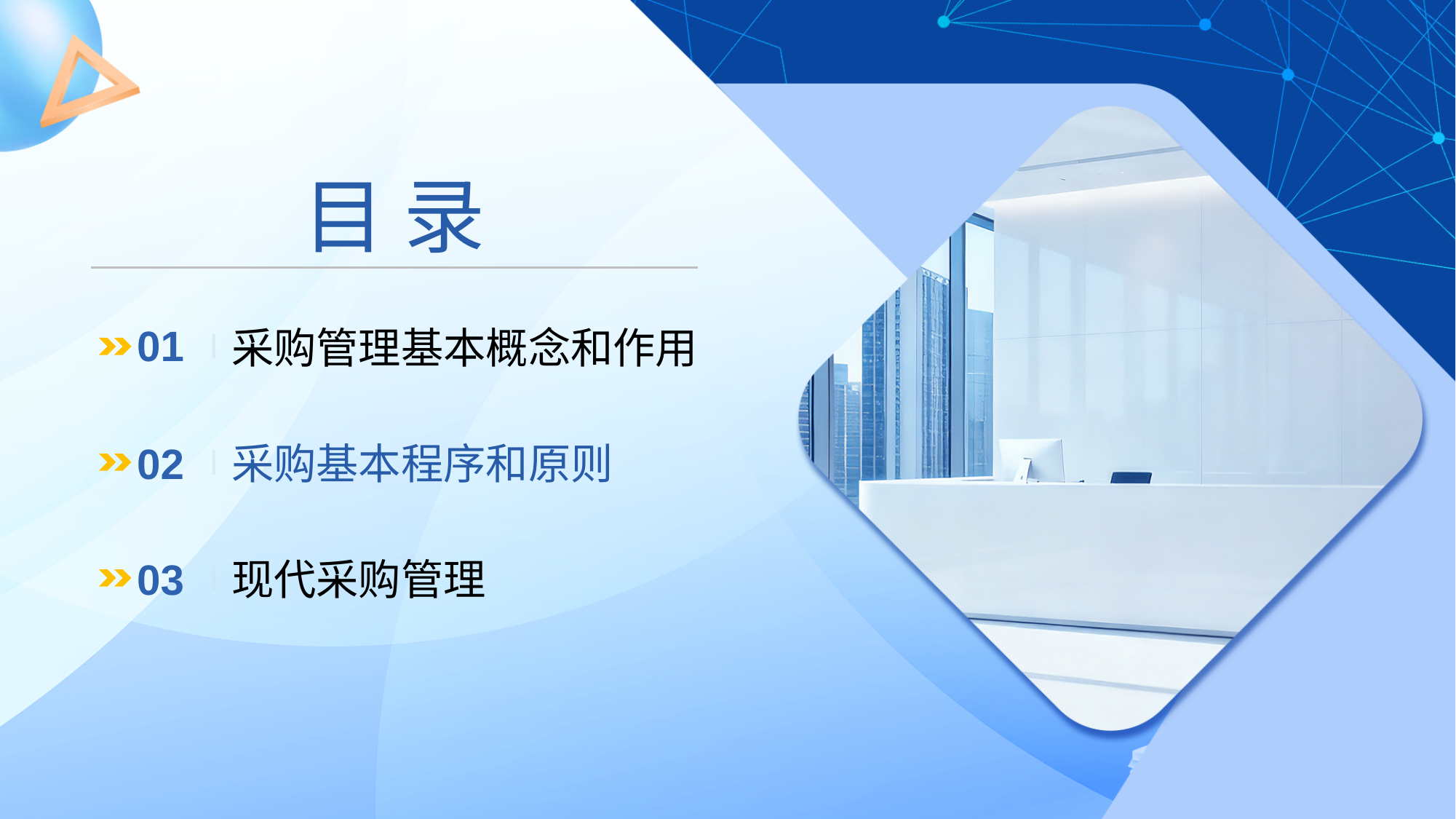

目 录
01
采购管理基本概念和作用

02
采购基本程序和原则

03
现代采购管理